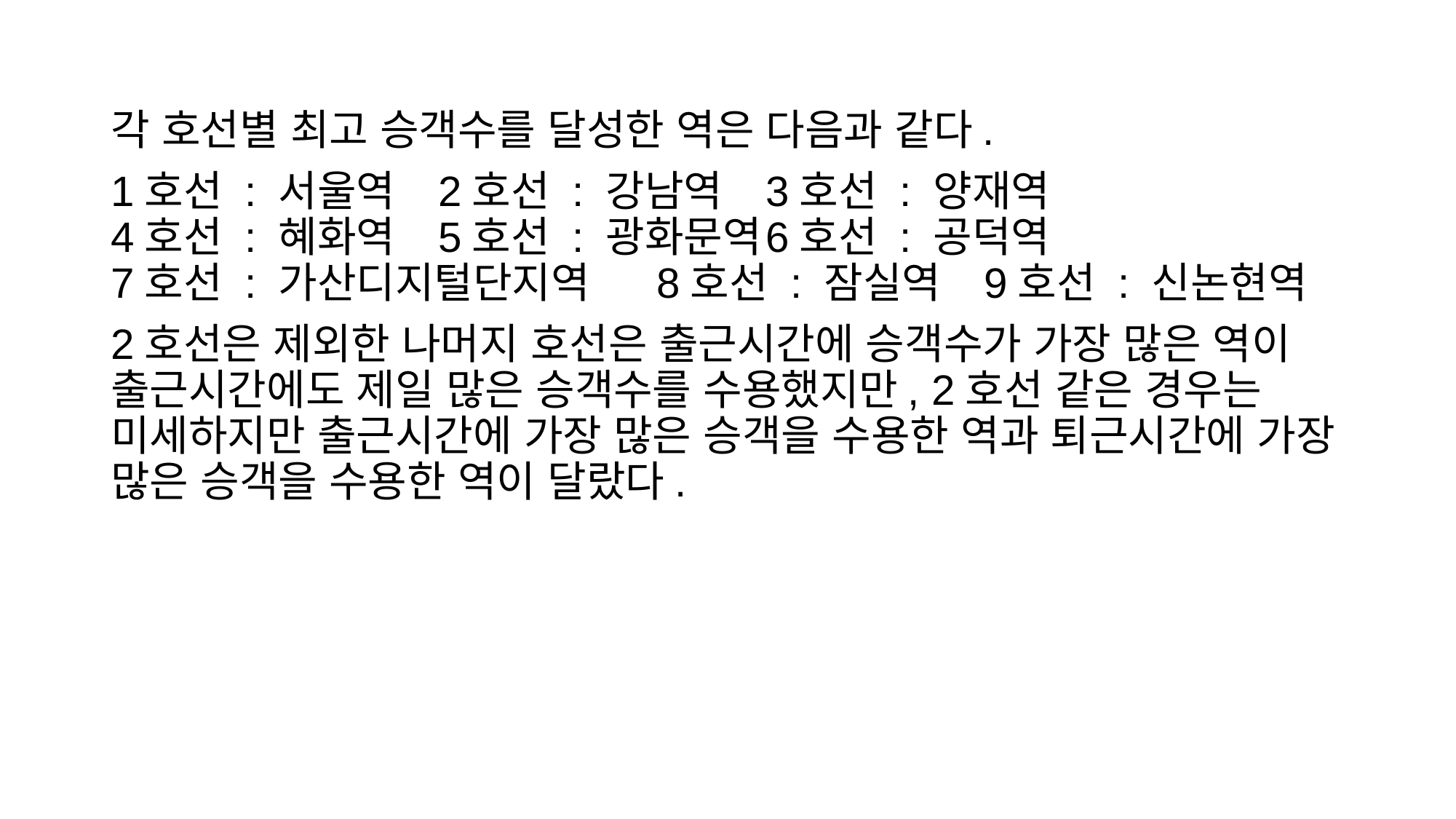

각 호선별 최고 승객수를 달성한 역은 다음과 같다.
1호선 : 서울역	2호선 : 강남역	3호선 : 양재역
4호선 : 혜화역	5호선 : 광화문역	6호선 : 공덕역
7호선 : 가산디지털단지역	8호선 : 잠실역	9호선 : 신논현역
2호선은 제외한 나머지 호선은 출근시간에 승객수가 가장 많은 역이 출근시간에도 제일 많은 승객수를 수용했지만, 2호선 같은 경우는 미세하지만 출근시간에 가장 많은 승객을 수용한 역과 퇴근시간에 가장 많은 승객을 수용한 역이 달랐다.